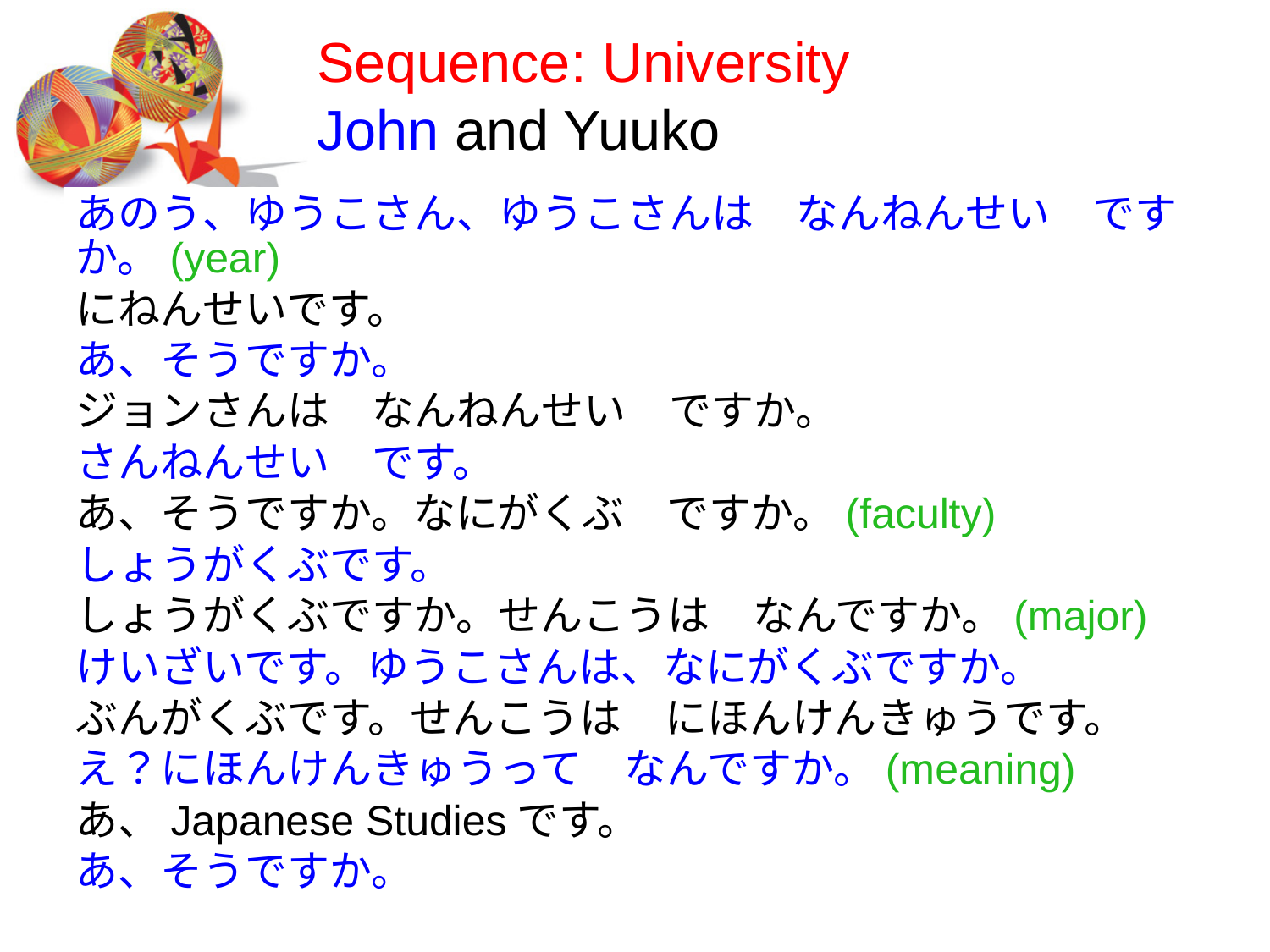

# Sequence: University　 John and Yuuko
あのう、ゆうこさん、ゆうこさんは　なんねんせい　ですか。(year)
にねんせいです。
あ、そうですか。
ジョンさんは　なんねんせい　ですか。
さんねんせい　です。
あ、そうですか。なにがくぶ　ですか。(faculty)
しょうがくぶです。
しょうがくぶですか。せんこうは　なんですか。(major)
けいざいです。ゆうこさんは、なにがくぶですか。
ぶんがくぶです。せんこうは　にほんけんきゅうです。
え？にほんけんきゅうって　なんですか。(meaning)
あ、Japanese Studiesです。
あ、そうですか。